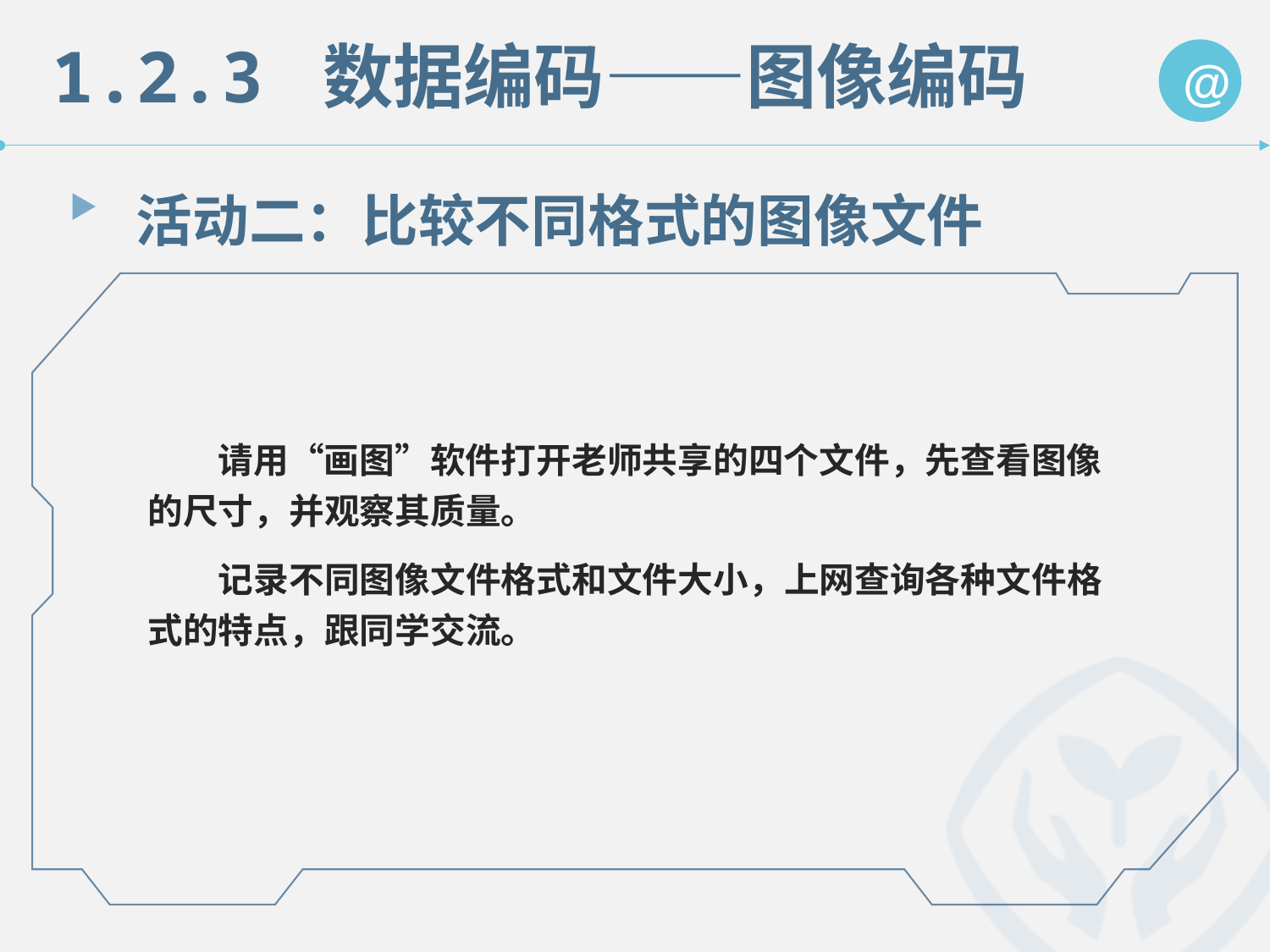

1.2.3 数据编码——图像编码
@
活动二：比较不同格式的图像文件

　　请用“画图”软件打开老师共享的四个文件，先查看图像的尺寸，并观察其质量。
　　记录不同图像文件格式和文件大小，上网查询各种文件格式的特点，跟同学交流。